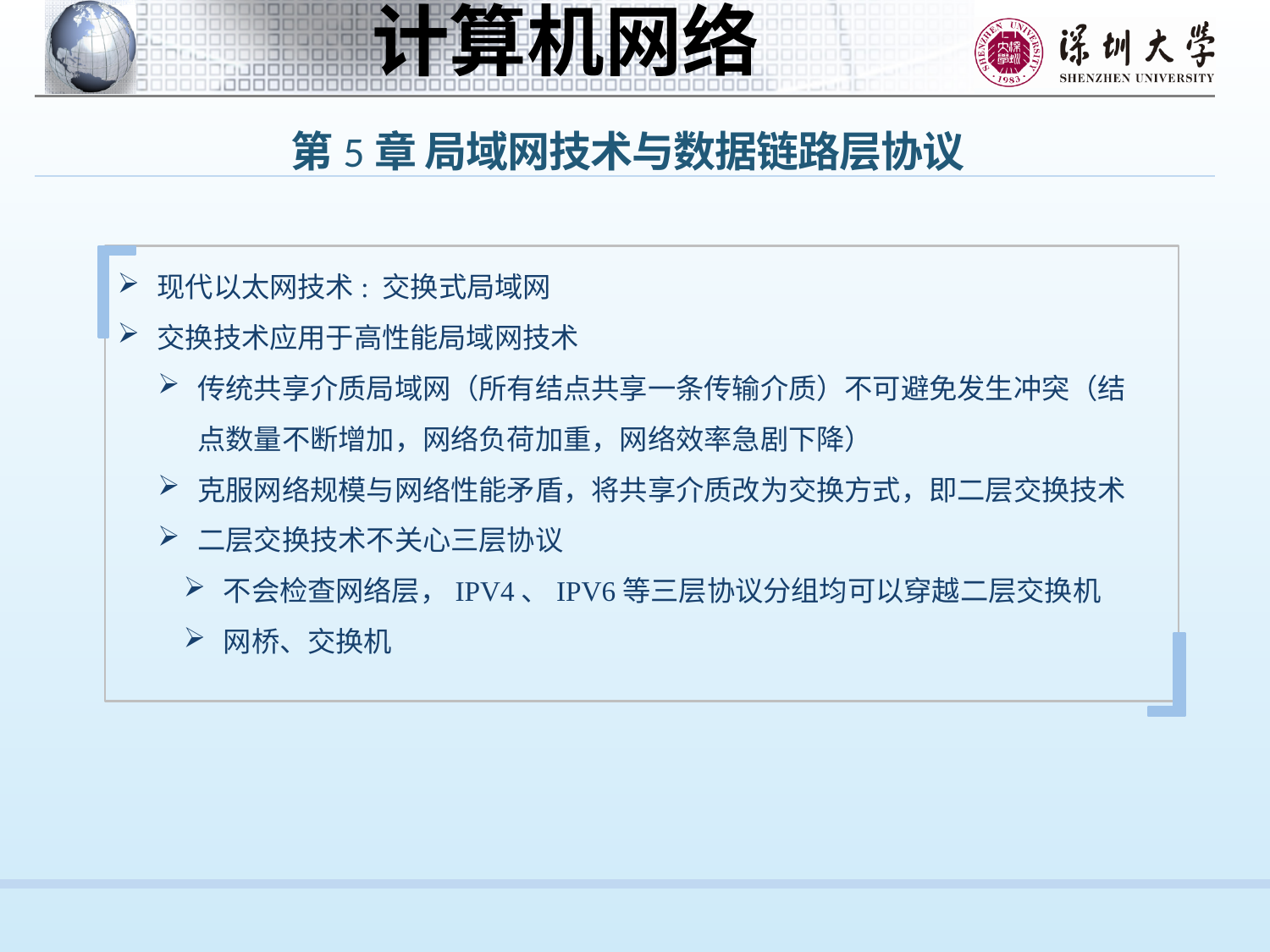

第5章 局域网技术与数据链路层协议

现代以太网技术: 交换式局域网
交换技术应用于高性能局域网技术
传统共享介质局域网（所有结点共享一条传输介质）不可避免发生冲突（结点数量不断增加，网络负荷加重，网络效率急剧下降）
克服网络规模与网络性能矛盾，将共享介质改为交换方式，即二层交换技术
二层交换技术不关心三层协议
不会检查网络层，IPV4、IPV6等三层协议分组均可以穿越二层交换机
网桥、交换机